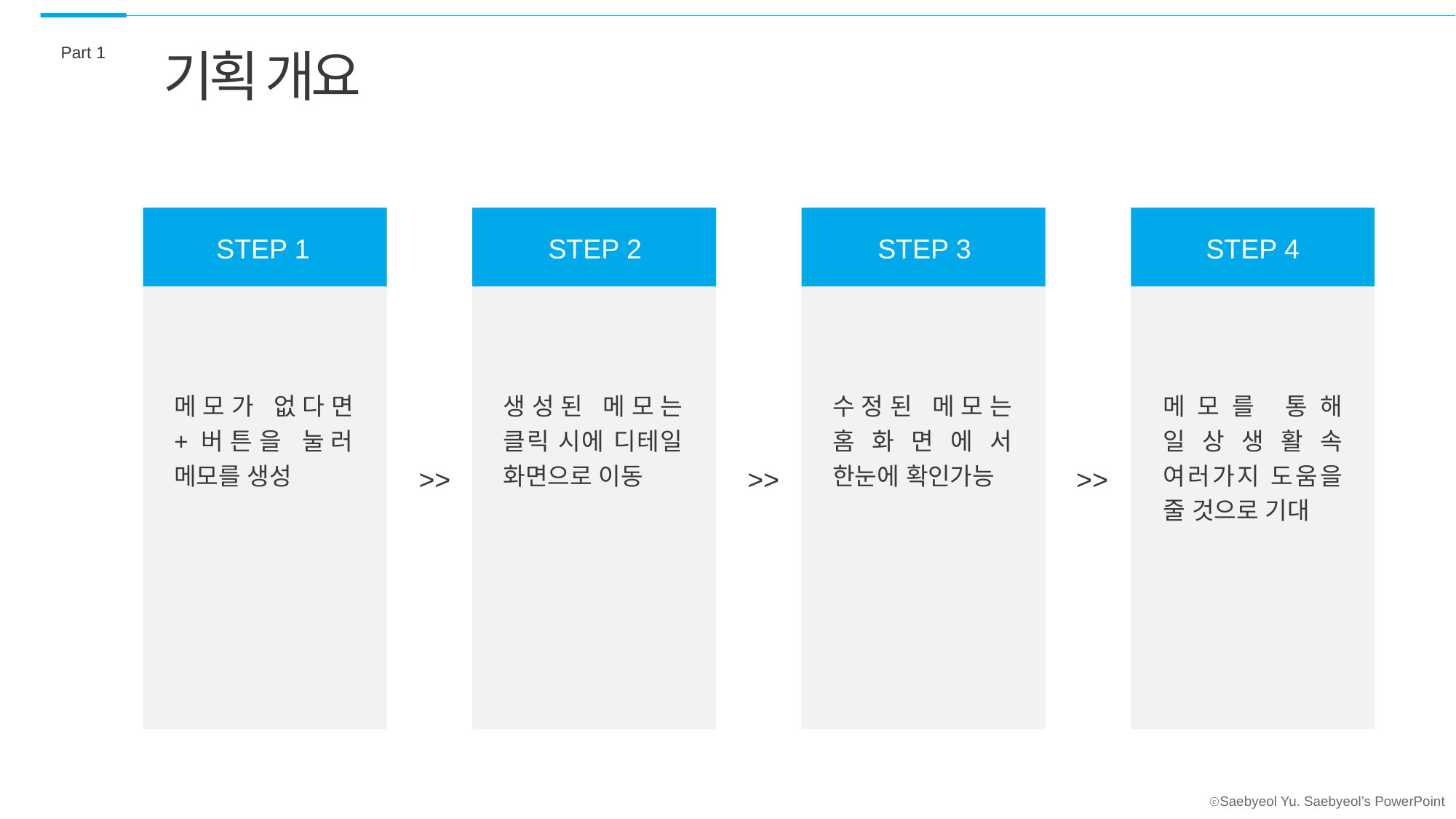

Part 1
기획 개요

STEP 1
STEP 2
STEP 3
STEP 4
메모가 없다면 +버튼을 눌러 메모를 생성
생성된 메모는 클릭 시에 디테일 화면으로 이동
수정된 메모는 홈화면에서 한눈에 확인가능
메모를 통해 일상생활속 여러가지 도움을 줄 것으로 기대
>>
>>
>>